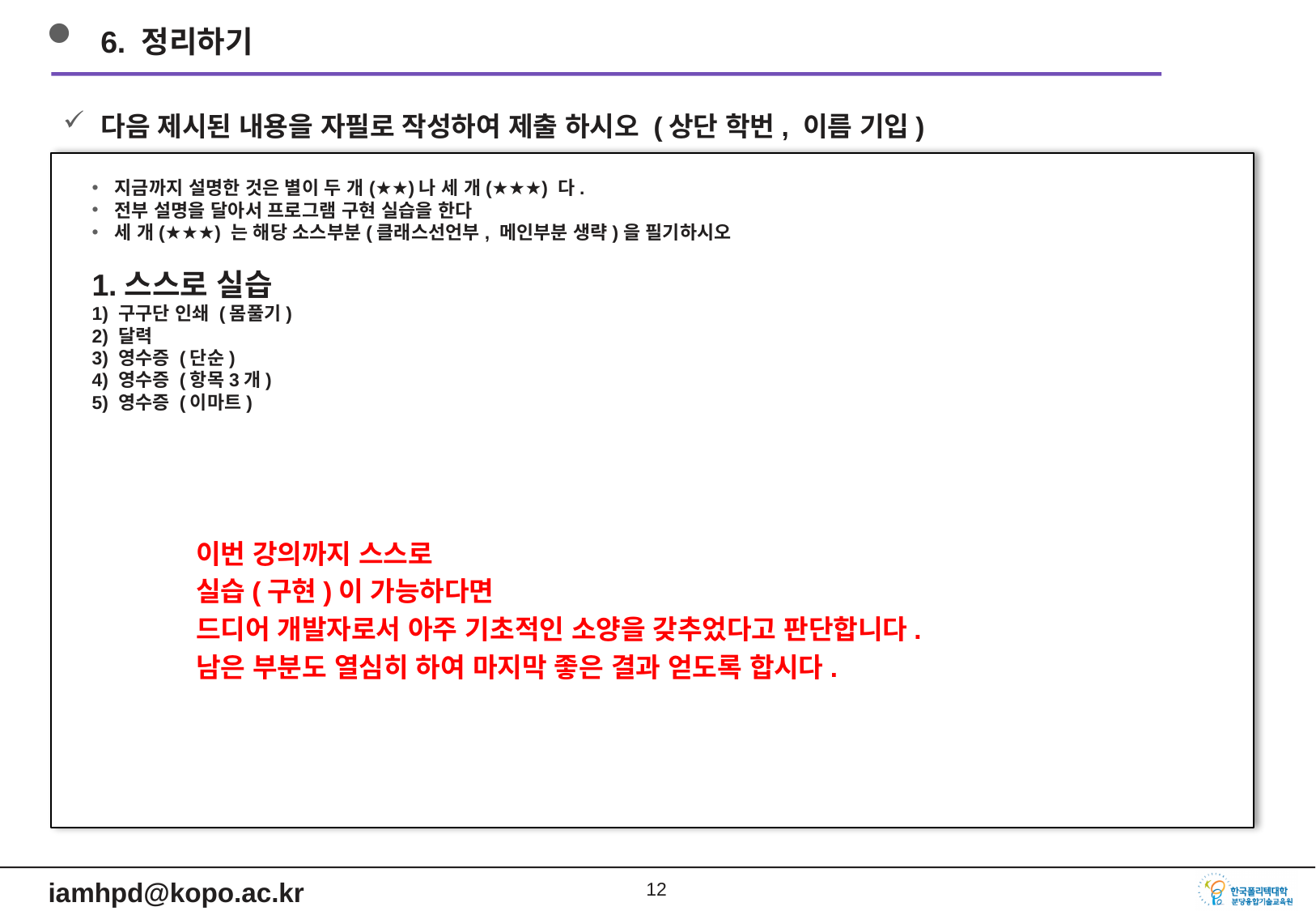

6. 정리하기
다음 제시된 내용을 자필로 작성하여 제출 하시오 (상단 학번, 이름 기입)

지금까지 설명한 것은 별이 두 개(★★)나 세 개(★★★) 다.
전부 설명을 달아서 프로그램 구현 실습을 한다
세 개(★★★) 는 해당 소스부분(클래스선언부, 메인부분 생략)을 필기하시오

1.스스로 실습
1) 구구단 인쇄 (몸풀기)
2) 달력
3) 영수증 (단순)
4) 영수증 (항목3개)
5) 영수증 (이마트)

이번 강의까지 스스로
실습(구현)이 가능하다면
드디어 개발자로서 아주 기초적인 소양을 갖추었다고 판단합니다.
남은 부분도 열심히 하여 마지막 좋은 결과 얻도록 합시다.
12